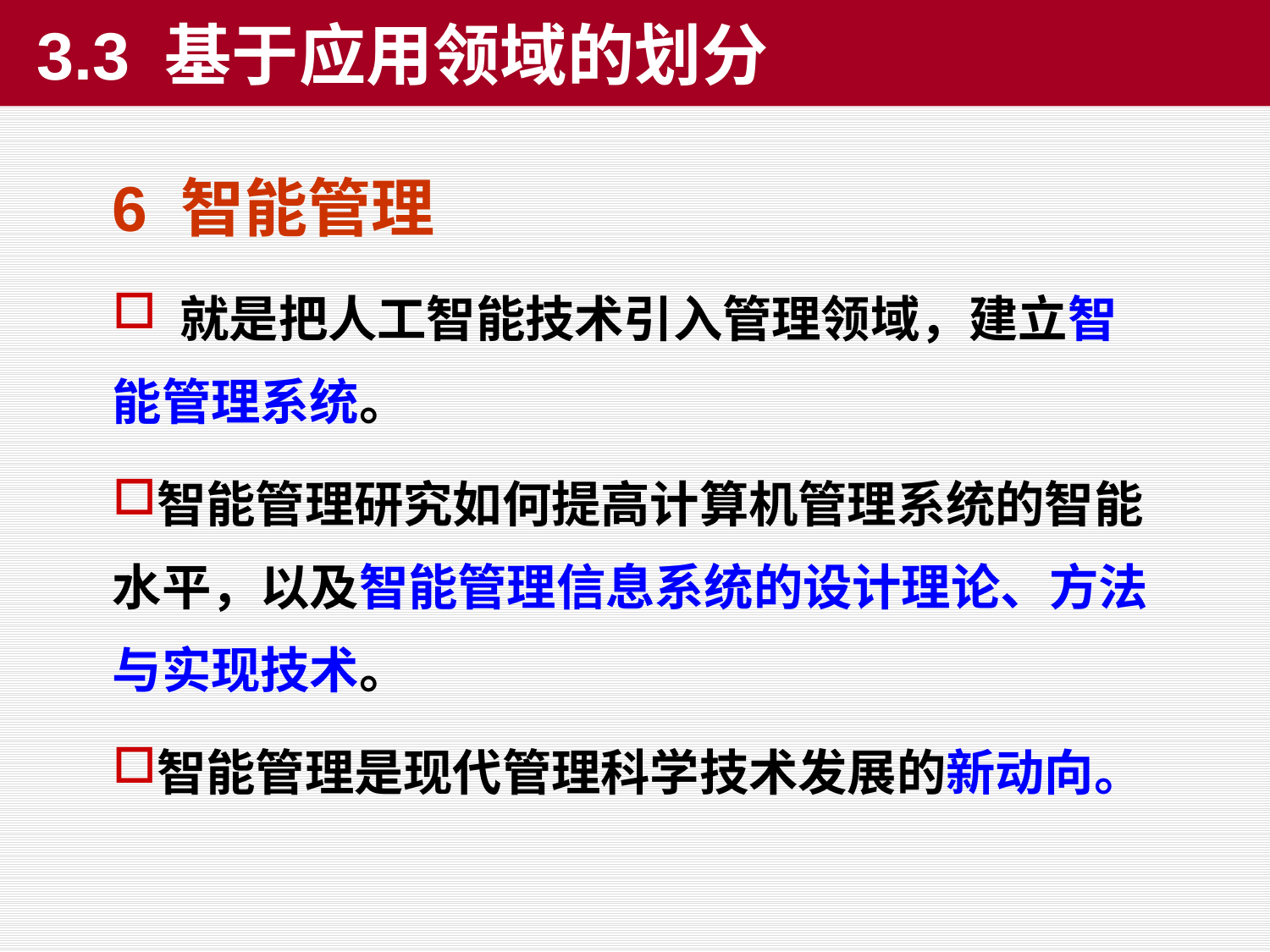

3.3 基于应用领域的划分
6 智能管理
 就是把人工智能技术引入管理领域，建立智能管理系统。
智能管理研究如何提高计算机管理系统的智能水平，以及智能管理信息系统的设计理论、方法与实现技术。
智能管理是现代管理科学技术发展的新动向。